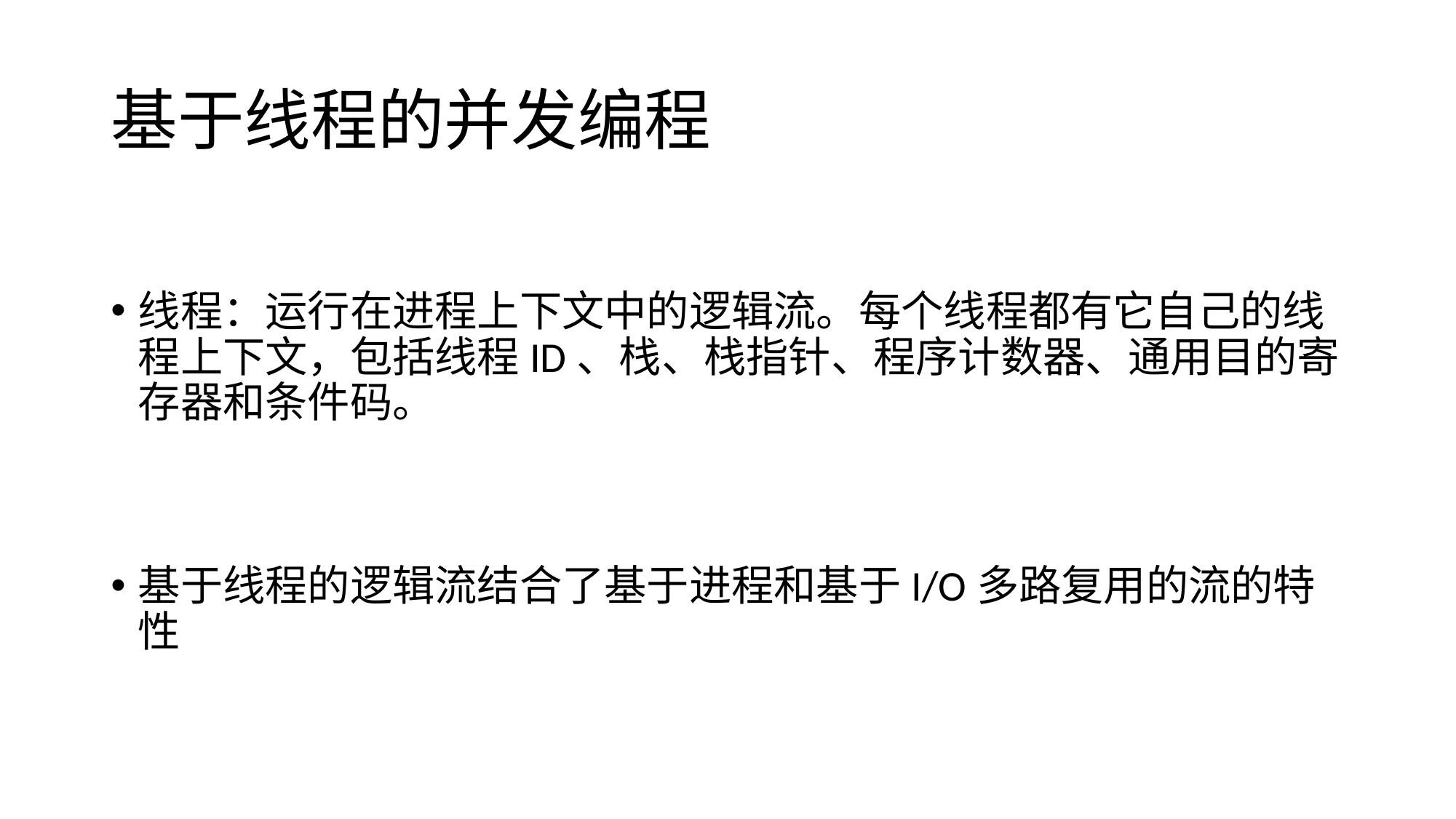

# 基于线程的并发编程

线程：运行在进程上下文中的逻辑流。每个线程都有它自己的线程上下文，包括线程ID、栈、栈指针、程序计数器、通用目的寄存器和条件码。

基于线程的逻辑流结合了基于进程和基于I/O多路复用的流的特性